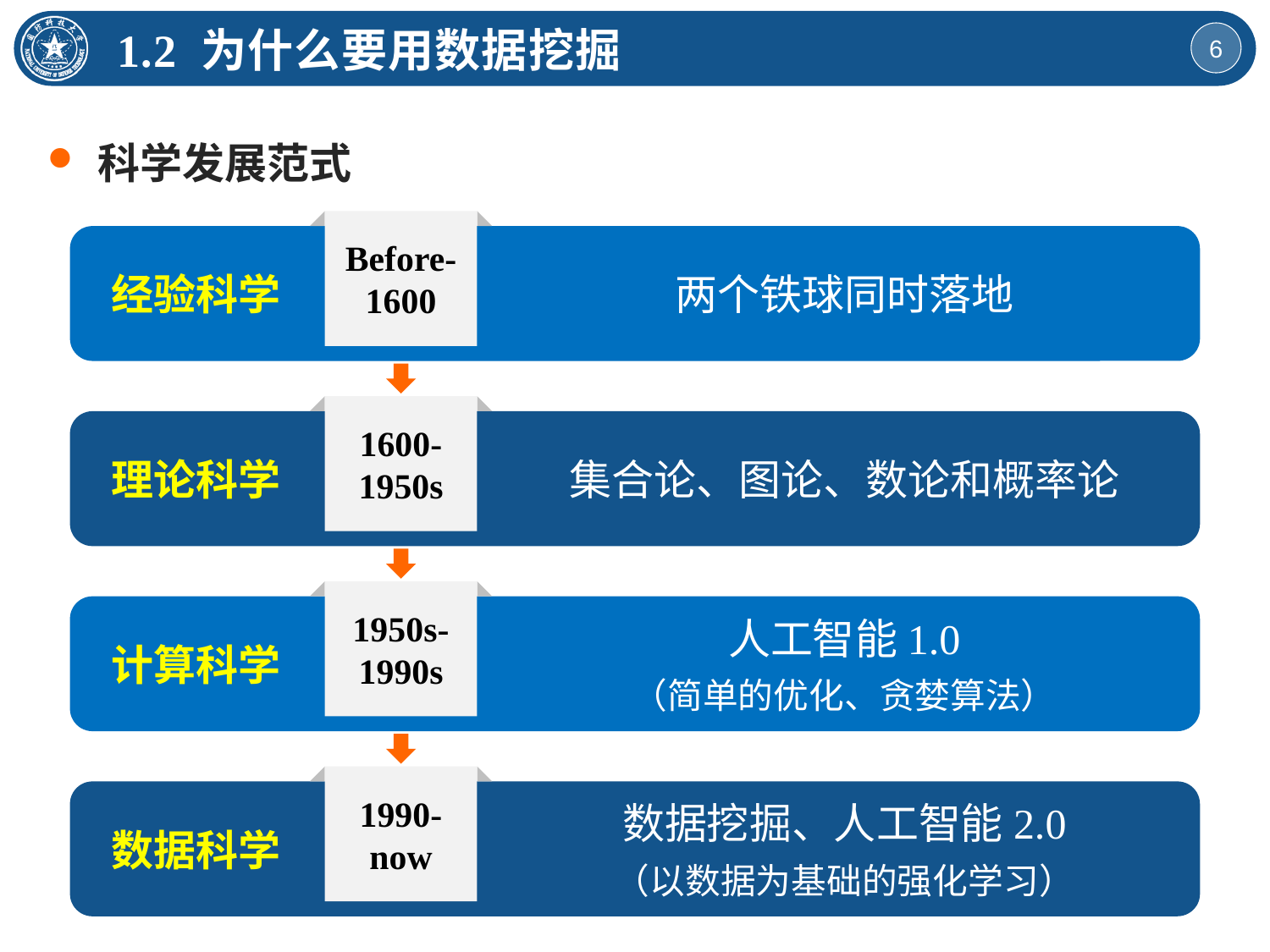

1.2 为什么要用数据挖掘
科学发展范式
Before-1600

经验科学
两个铁球同时落地

1600-1950s

理论科学
集合论、图论、数论和概率论

1950s-1990s

人工智能1.0
（简单的优化、贪婪算法）
计算科学

1990-now

数据挖掘、人工智能2.0
（以数据为基础的强化学习）
数据科学